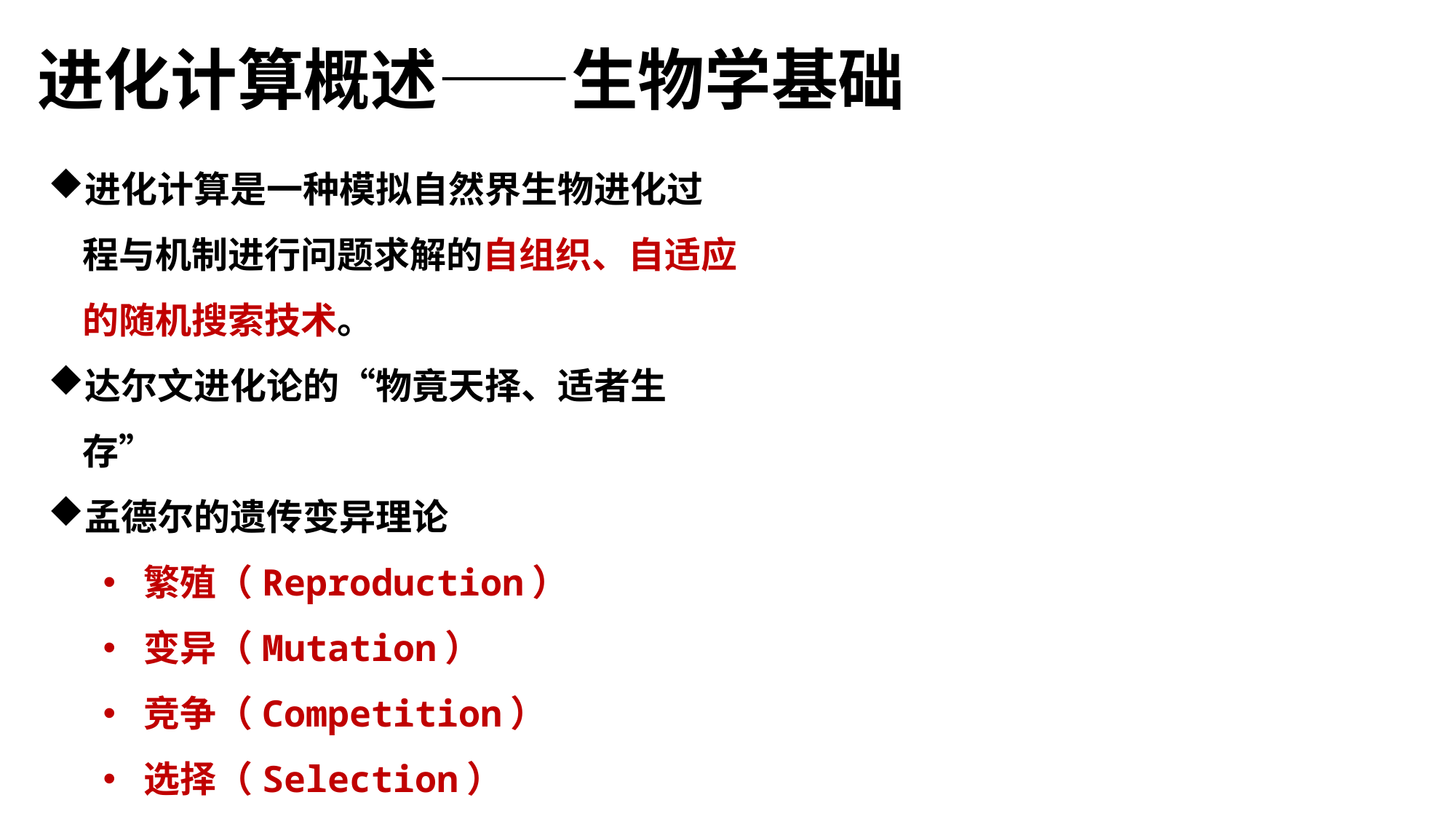

进化计算概述——生物学基础
进化计算是一种模拟自然界生物进化过程与机制进行问题求解的自组织、自适应的随机搜索技术。
达尔文进化论的“物竟天择、适者生存”
孟德尔的遗传变异理论
繁殖（Reproduction）
变异（Mutation）
竞争（Competition）
选择（Selection）